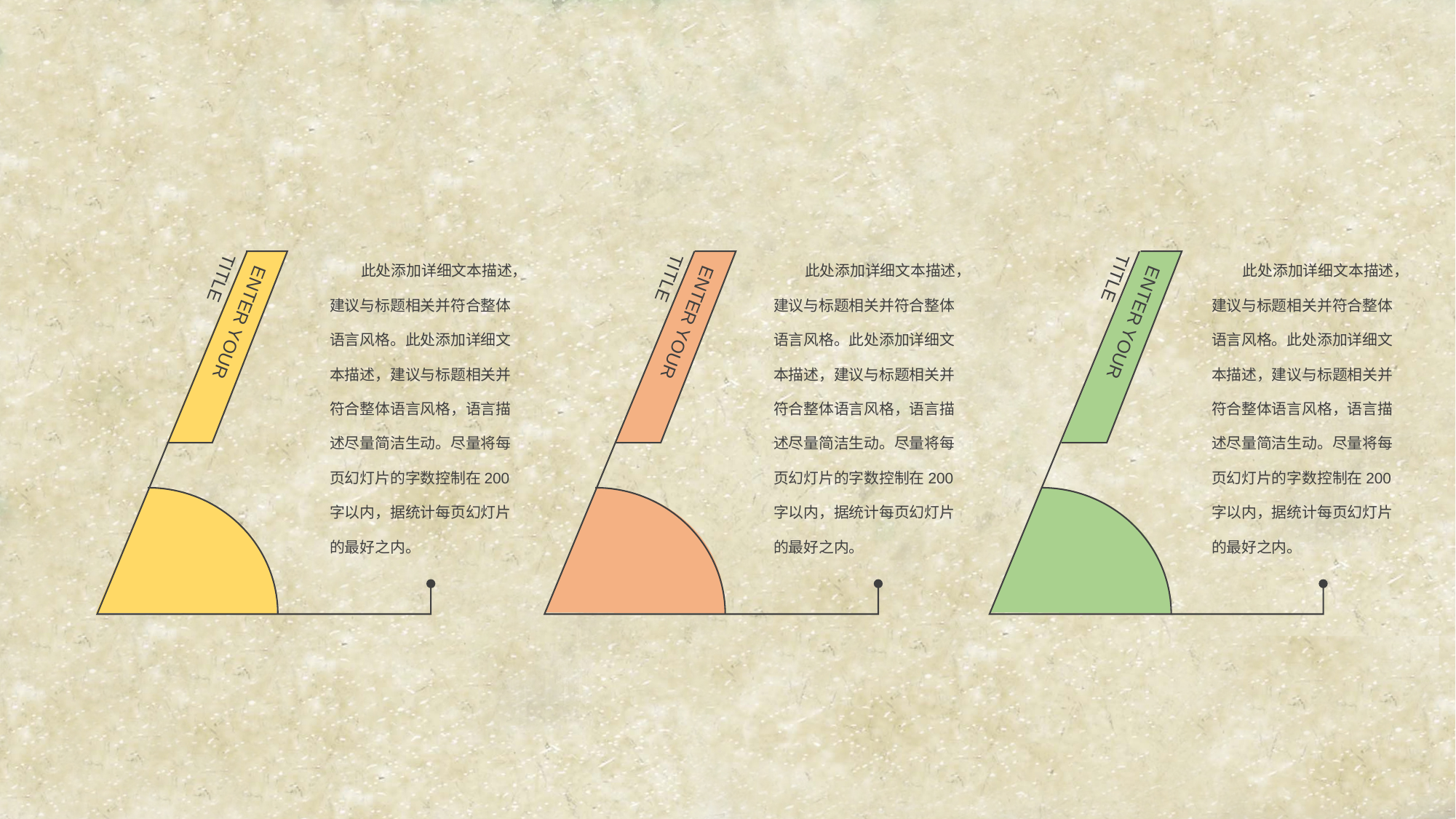

此处添加详细文本描述，建议与标题相关并符合整体语言风格。此处添加详细文本描述，建议与标题相关并符合整体语言风格，语言描述尽量简洁生动。尽量将每页幻灯片的字数控制在200字以内，据统计每页幻灯片的最好之内。
        此处添加详细文本描述，建议与标题相关并符合整体语言风格。此处添加详细文本描述，建议与标题相关并符合整体语言风格，语言描述尽量简洁生动。尽量将每页幻灯片的字数控制在200字以内，据统计每页幻灯片的最好之内。
        此处添加详细文本描述，建议与标题相关并符合整体语言风格。此处添加详细文本描述，建议与标题相关并符合整体语言风格，语言描述尽量简洁生动。尽量将每页幻灯片的字数控制在200字以内，据统计每页幻灯片的最好之内。
ENTER YOUR TITLE
ENTER YOUR TITLE
ENTER YOUR TITLE